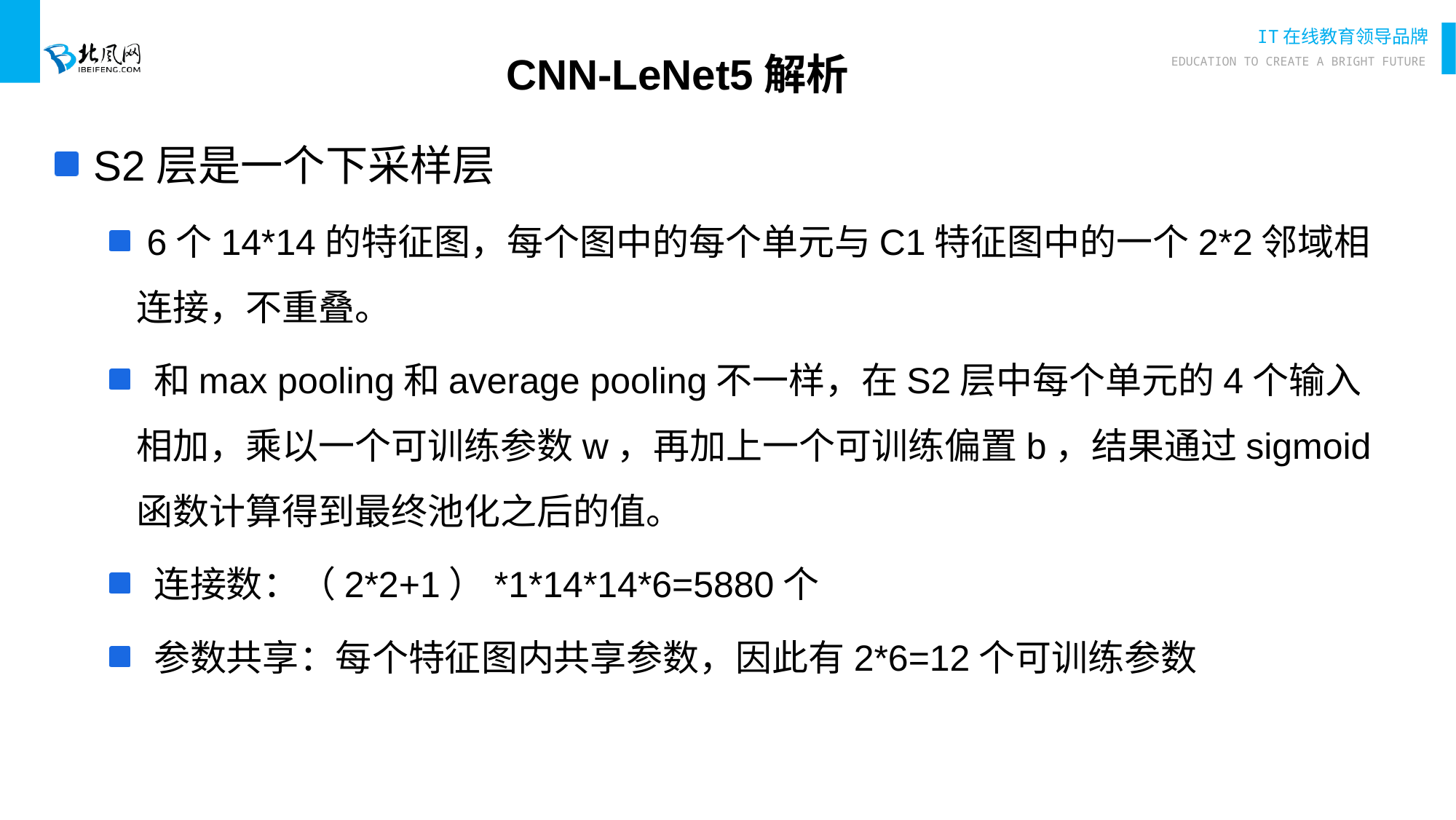

# CNN-LeNet5解析
 S2层是一个下采样层
 6个14*14的特征图，每个图中的每个单元与C1特征图中的一个2*2邻域相连接，不重叠。
 和max pooling和average pooling不一样，在S2层中每个单元的4个输入相加，乘以一个可训练参数w，再加上一个可训练偏置b，结果通过sigmoid函数计算得到最终池化之后的值。
 连接数：（2*2+1）*1*14*14*6=5880个
 参数共享：每个特征图内共享参数，因此有2*6=12个可训练参数